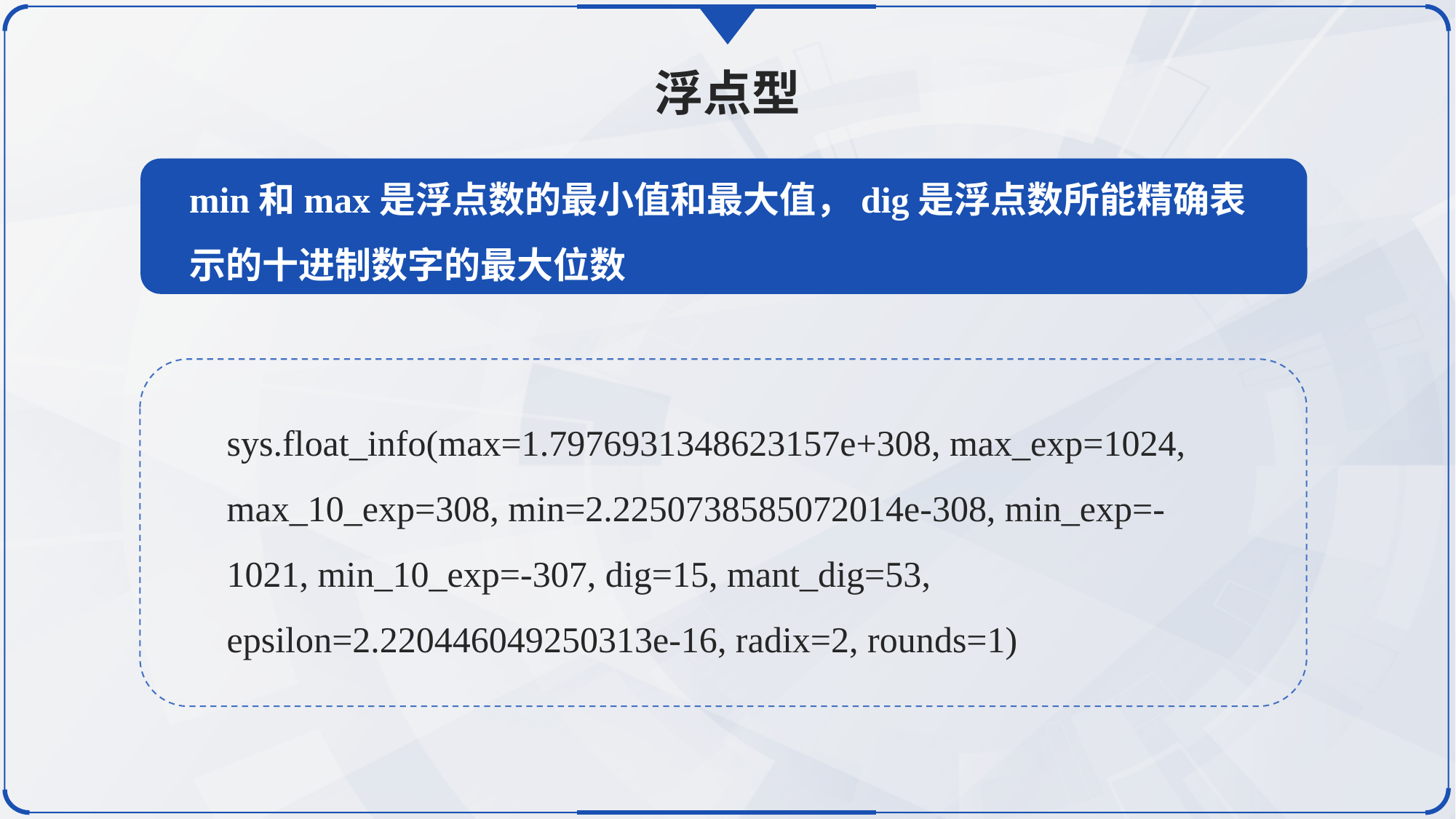

浮点型
min和max是浮点数的最小值和最大值，dig是浮点数所能精确表示的十进制数字的最大位数

sys.float_info(max=1.7976931348623157e+308, max_exp=1024, max_10_exp=308, min=2.2250738585072014e-308, min_exp=-1021, min_10_exp=-307, dig=15, mant_dig=53, epsilon=2.220446049250313e-16, radix=2, rounds=1)